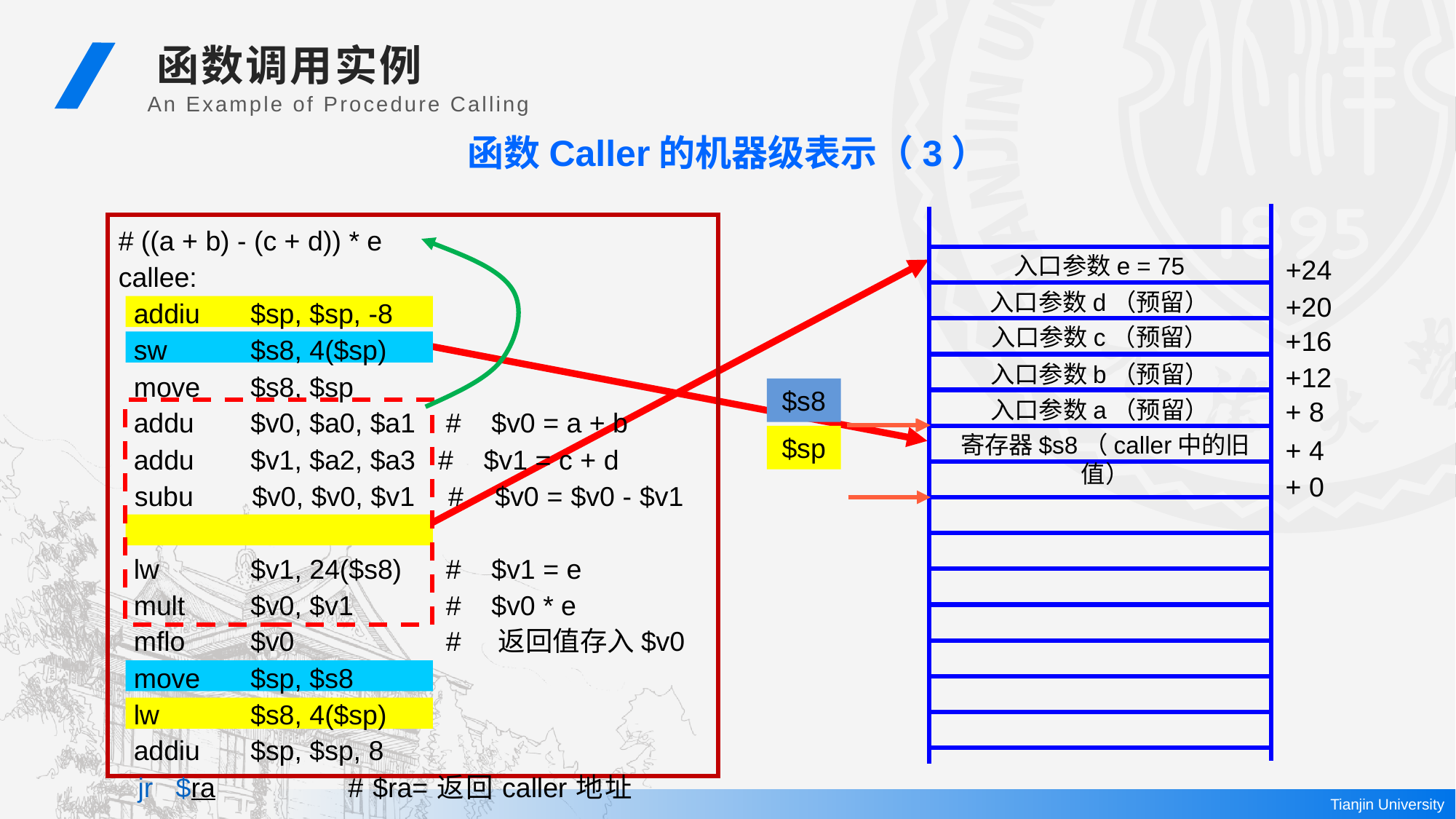

函数调用实例
An Example of Procedure Calling
函数Caller的机器级表示（3）
# ((a + b) - (c + d)) * e
callee:
  addiu	   $sp, $sp, -8
  sw	   $s8, 4($sp)
  move	   $s8, $sp
  addu	   $v0, $a0, $a1	#    $v0 = a + b
  addu	   $v1, $a2, $a3   #    $v1 = c + d
  subu	   $v0, $v0, $v1	#    $v0 = $v0 - $v1
  lw	   $v1, 24($s8)	#    $v1 = e
  mult	   $v0, $v1	#    $v0 * e
  mflo	   $v0		#    返回值存入$v0
  move	   $sp, $s8
  lw	   $s8, 4($sp)
  addiu	   $sp, $sp, 8
  jr	   $ra	            # $ra=返回caller地址

+24
+20
+16
+12
+ 8
+ 4
+ 0
入口参数e = 75
入口参数d（预留）
入口参数c（预留）
入口参数b（预留）
入口参数a（预留）

$s8

寄存器$s8（caller中的旧值）
$sp